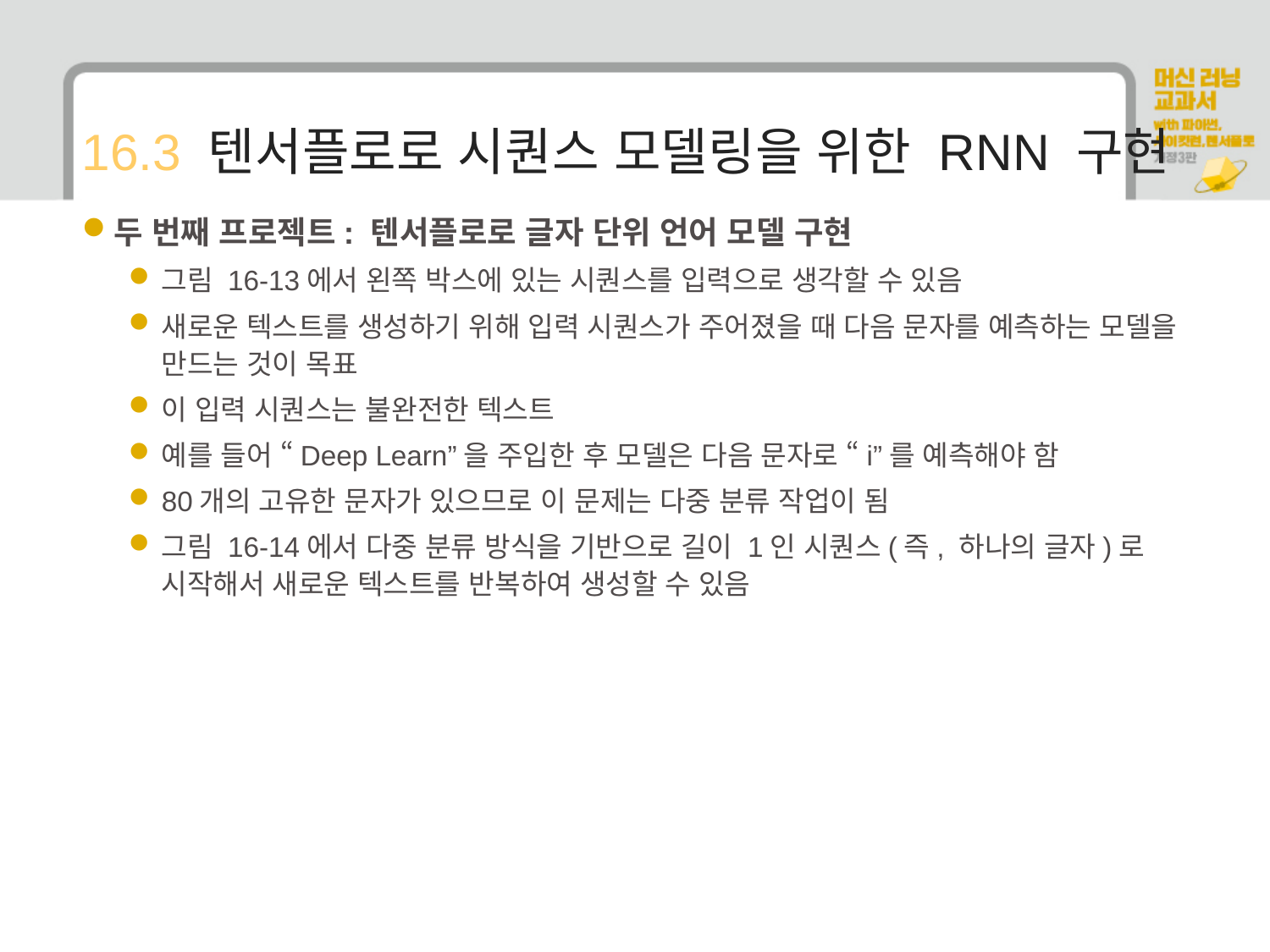

# 16.3 텐서플로로 시퀀스 모델링을 위한 RNN 구현
두 번째 프로젝트: 텐서플로로 글자 단위 언어 모델 구현
그림 16-13에서 왼쪽 박스에 있는 시퀀스를 입력으로 생각할 수 있음
새로운 텍스트를 생성하기 위해 입력 시퀀스가 주어졌을 때 다음 문자를 예측하는 모델을 만드는 것이 목표
이 입력 시퀀스는 불완전한 텍스트
예를 들어 “Deep Learn”을 주입한 후 모델은 다음 문자로 “i”를 예측해야 함
80개의 고유한 문자가 있으므로 이 문제는 다중 분류 작업이 됨
그림 16-14에서 다중 분류 방식을 기반으로 길이 1인 시퀀스(즉, 하나의 글자)로 시작해서 새로운 텍스트를 반복하여 생성할 수 있음